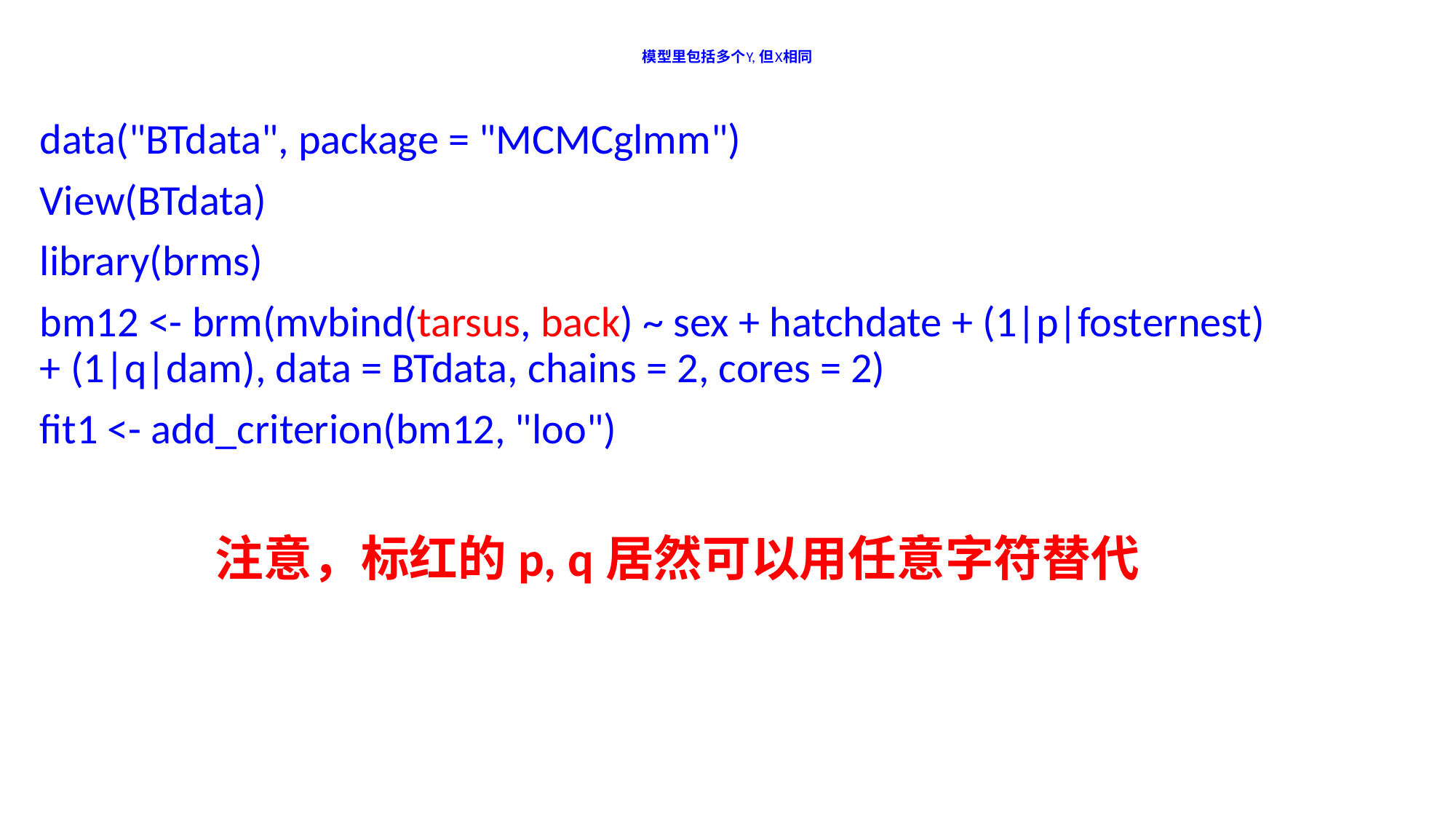

# 模型里包括多个Y, 但X相同
data("BTdata", package = "MCMCglmm")
View(BTdata)
library(brms)
bm12 <- brm(mvbind(tarsus, back) ~ sex + hatchdate + (1|p|fosternest) + (1|q|dam), data = BTdata, chains = 2, cores = 2)
fit1 <- add_criterion(bm12, "loo")
注意，标红的p, q居然可以用任意字符替代